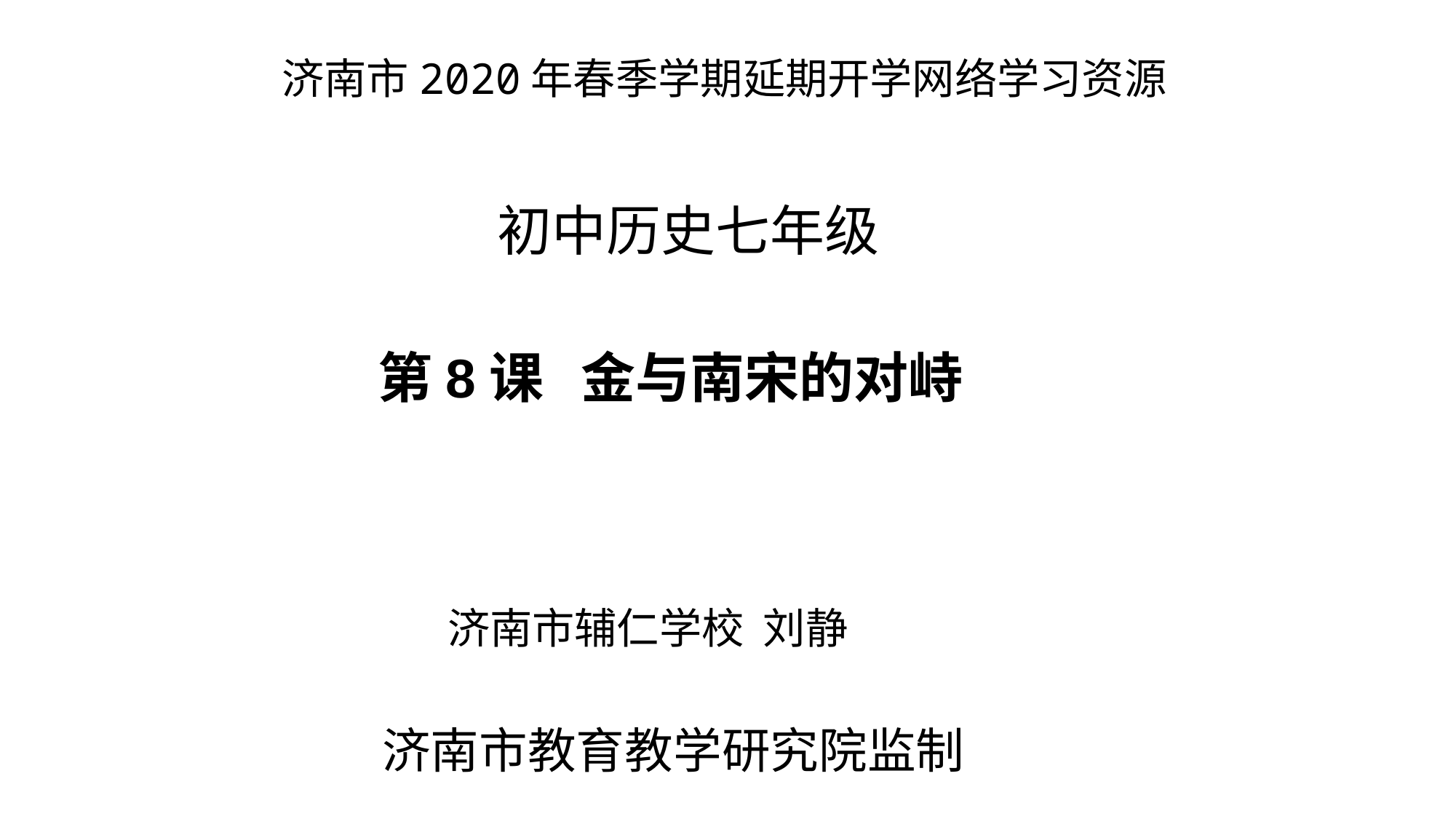

济南市2020年春季学期延期开学网络学习资源
初中历史七年级
e7d195523061f1c0c989bbdf341b111e769f2ee359bd8df638E53E9931A62DC22263A6E1A75FFBC630BB5D77BA969D9175F253EB94D93A1189E24A7D909BAD0376573965191318DE1FD009565C070D0758BE63ED47B2EDEACC9DDA8B42E936ECE29EDFDA81561272DB585C1D388AC69375A15CCDB3BFD0D7CC0E05F9CB208AB1AC036AD4A87015E98F8F7194A9B2E73A
第8课   金与南宋的对峙
济南市辅仁学校  刘静
济南市教育教学研究院监制